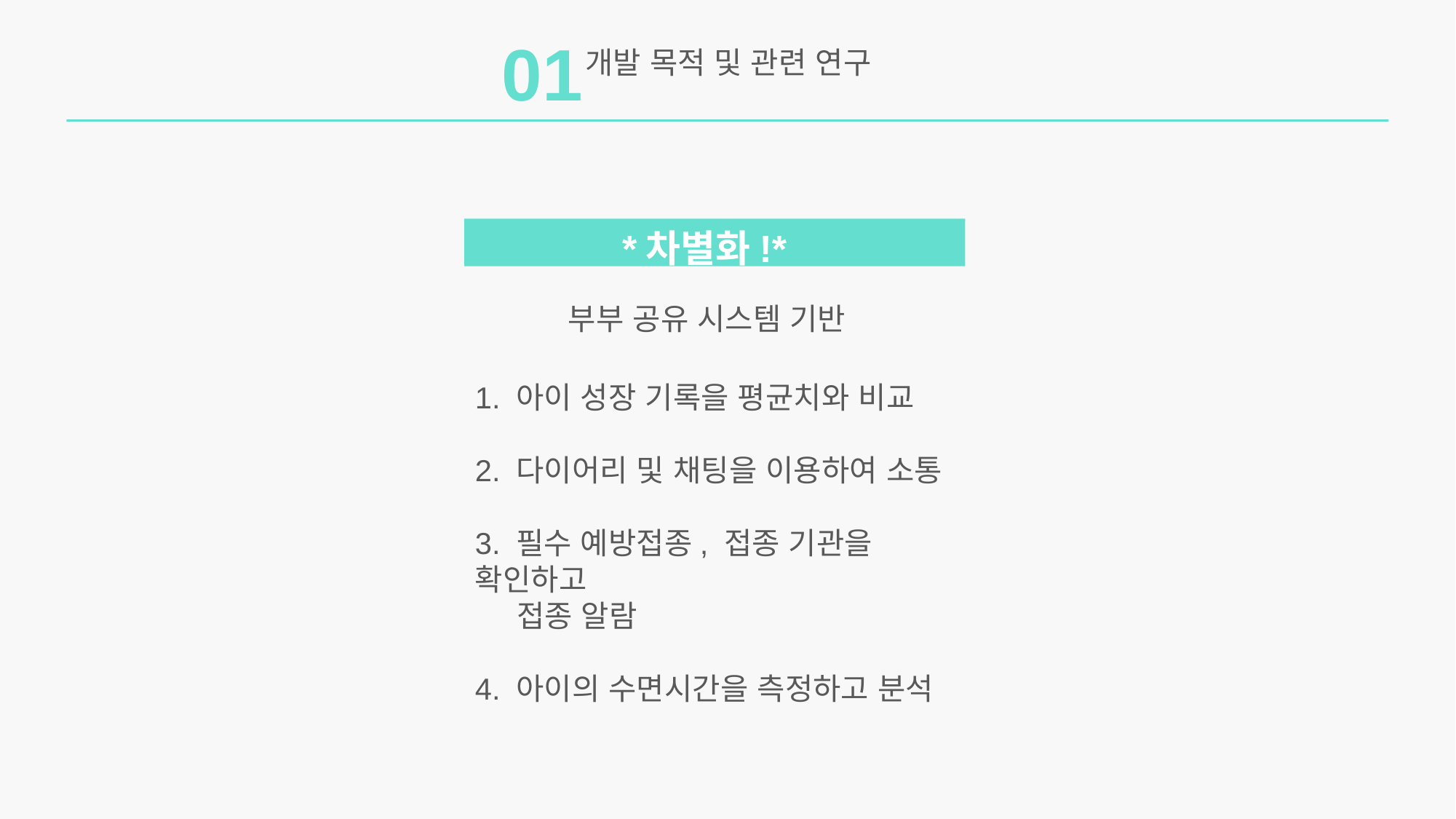

01
개발 목적 및 관련 연구

*차별화!*
부부 공유 시스템 기반
1. 아이 성장 기록을 평균치와 비교

2. 다이어리 및 채팅을 이용하여 소통

3. 필수 예방접종, 접종 기관을 확인하고
    접종 알람

4. 아이의 수면시간을 측정하고 분석